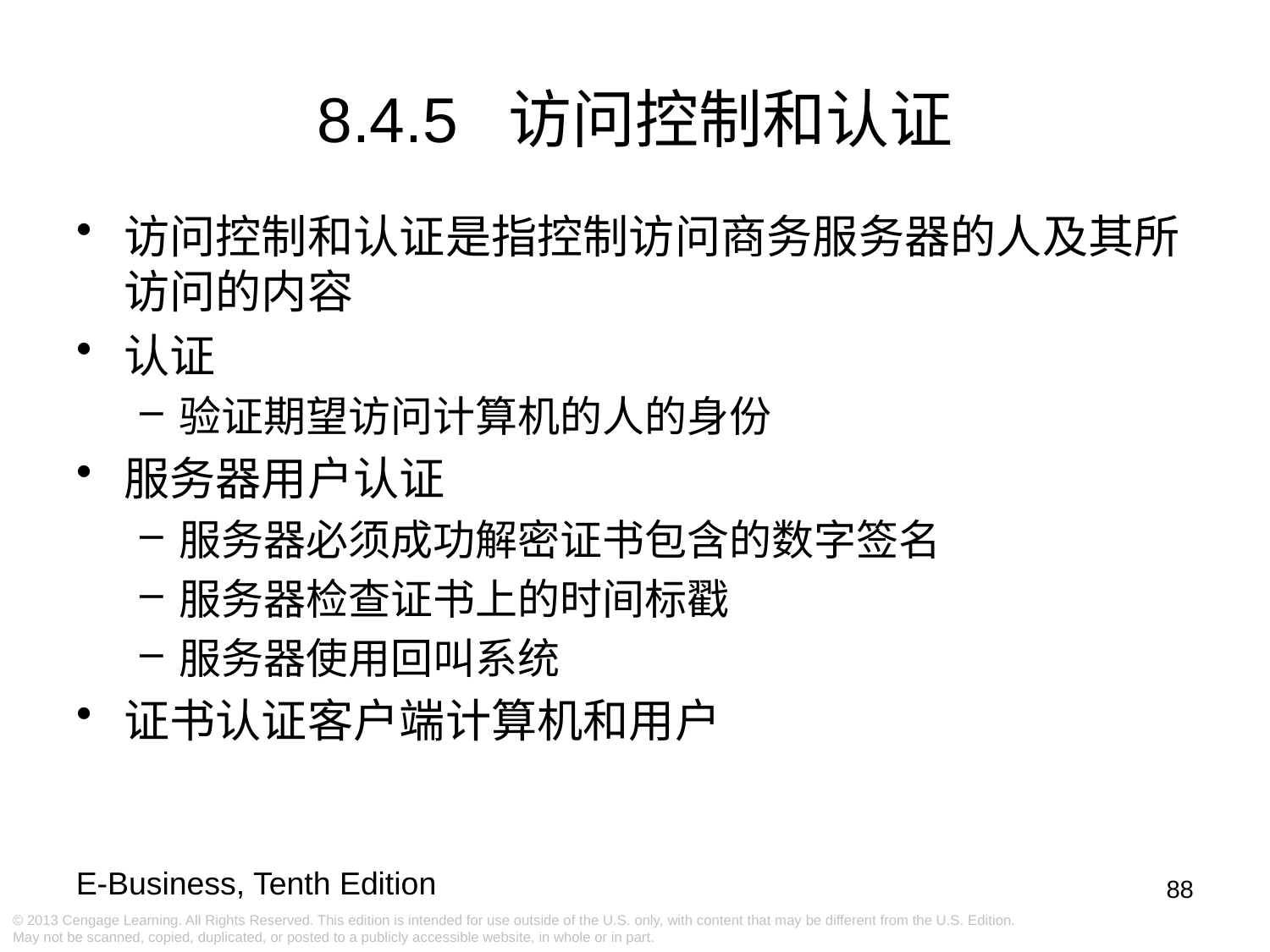

8.4.5  访问控制和认证
访问控制和认证是指控制访问商务服务器的人及其所访问的内容
认证
验证期望访问计算机的人的身份
服务器用户认证
服务器必须成功解密证书包含的数字签名
服务器检查证书上的时间标戳
服务器使用回叫系统
证书认证客户端计算机和用户

88